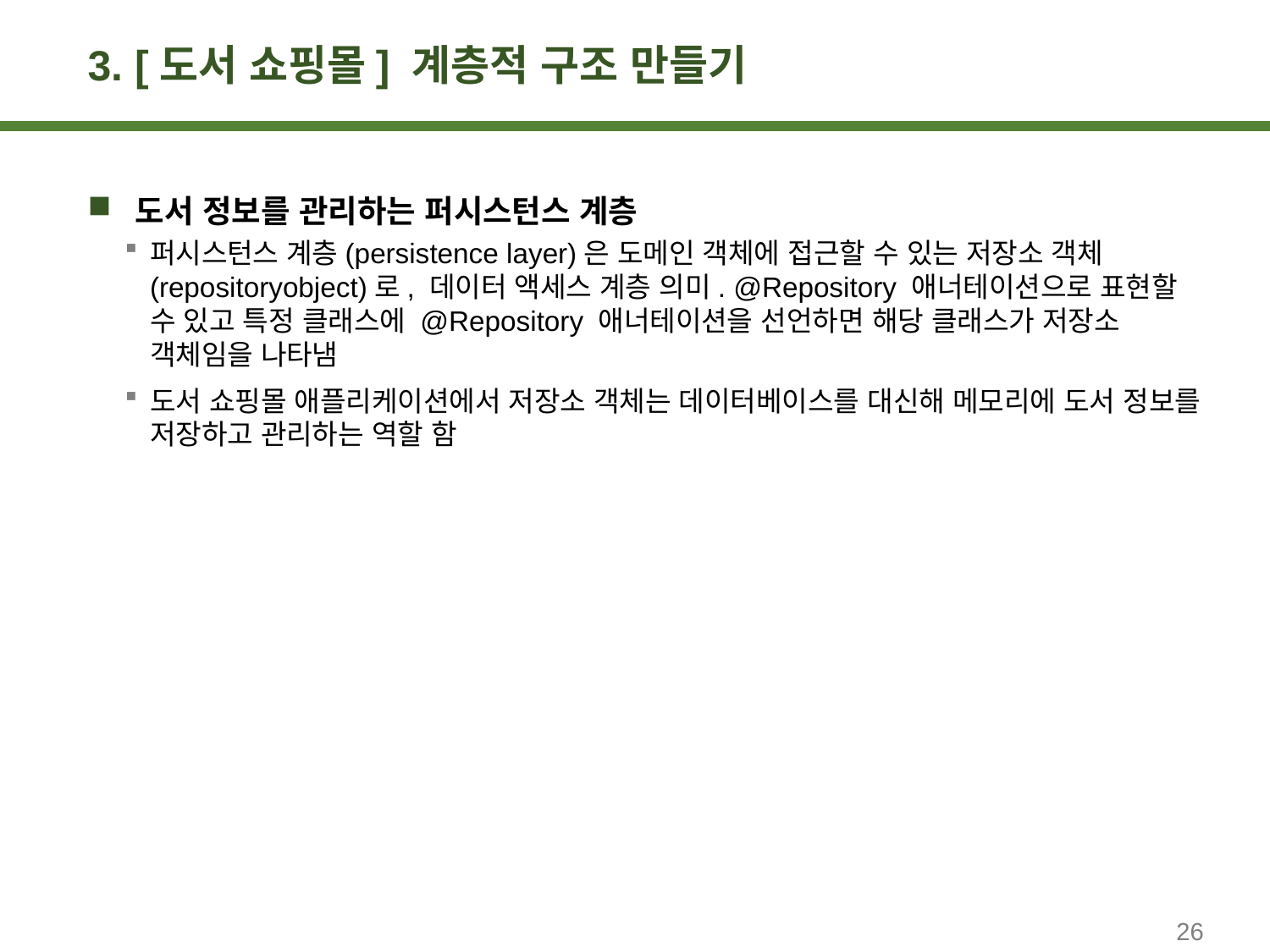

# 3. [도서 쇼핑몰] 계층적 구조 만들기
도서 정보를 관리하는 퍼시스턴스 계층
퍼시스턴스 계층(persistence layer)은 도메인 객체에 접근할 수 있는 저장소 객체(repositoryobject)로, 데이터 액세스 계층 의미. @Repository 애너테이션으로 표현할 수 있고 특정 클래스에 @Repository 애너테이션을 선언하면 해당 클래스가 저장소 객체임을 나타냄
도서 쇼핑몰 애플리케이션에서 저장소 객체는 데이터베이스를 대신해 메모리에 도서 정보를 저장하고 관리하는 역할 함